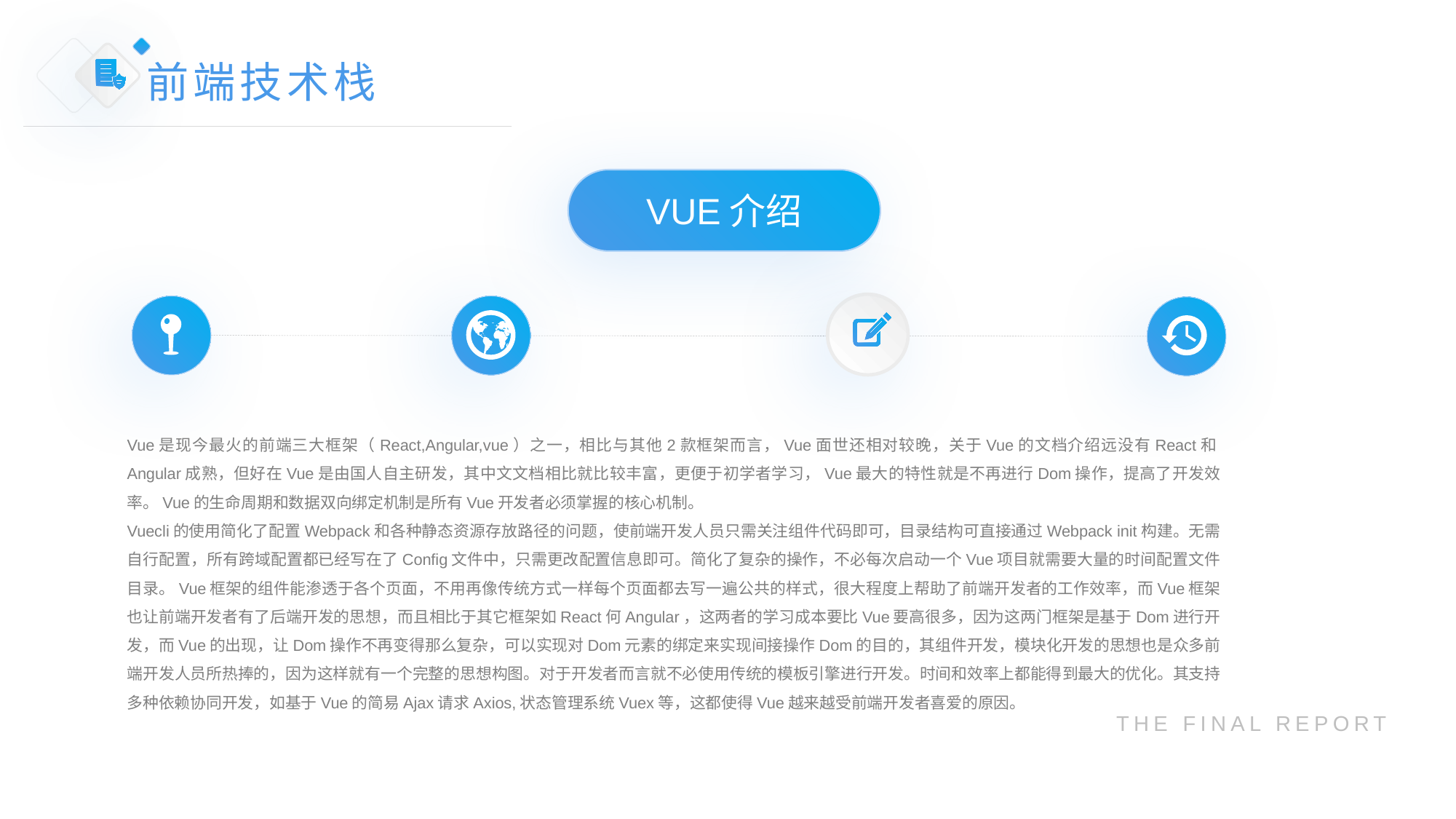

前端技术栈
VUE介绍

Vue是现今最火的前端三大框架（React,Angular,vue）之一，相比与其他2款框架而言，Vue面世还相对较晚，关于Vue的文档介绍远没有React和Angular成熟，但好在Vue是由国人自主研发，其中文文档相比就比较丰富，更便于初学者学习，Vue最大的特性就是不再进行Dom操作，提高了开发效率。Vue的生命周期和数据双向绑定机制是所有Vue开发者必须掌握的核心机制。
Vuecli的使用简化了配置Webpack和各种静态资源存放路径的问题，使前端开发人员只需关注组件代码即可，目录结构可直接通过Webpack init构建。无需自行配置，所有跨域配置都已经写在了Config文件中，只需更改配置信息即可。简化了复杂的操作，不必每次启动一个Vue项目就需要大量的时间配置文件目录。Vue框架的组件能渗透于各个页面，不用再像传统方式一样每个页面都去写一遍公共的样式，很大程度上帮助了前端开发者的工作效率，而Vue框架也让前端开发者有了后端开发的思想，而且相比于其它框架如React何Angular，这两者的学习成本要比Vue要高很多，因为这两门框架是基于Dom进行开发，而Vue的出现，让Dom操作不再变得那么复杂，可以实现对Dom元素的绑定来实现间接操作Dom的目的，其组件开发，模块化开发的思想也是众多前端开发人员所热捧的，因为这样就有一个完整的思想构图。对于开发者而言就不必使用传统的模板引擎进行开发。时间和效率上都能得到最大的优化。其支持多种依赖协同开发，如基于Vue的简易Ajax请求Axios,状态管理系统Vuex等，这都使得Vue越来越受前端开发者喜爱的原因。
THE FINAL REPORT